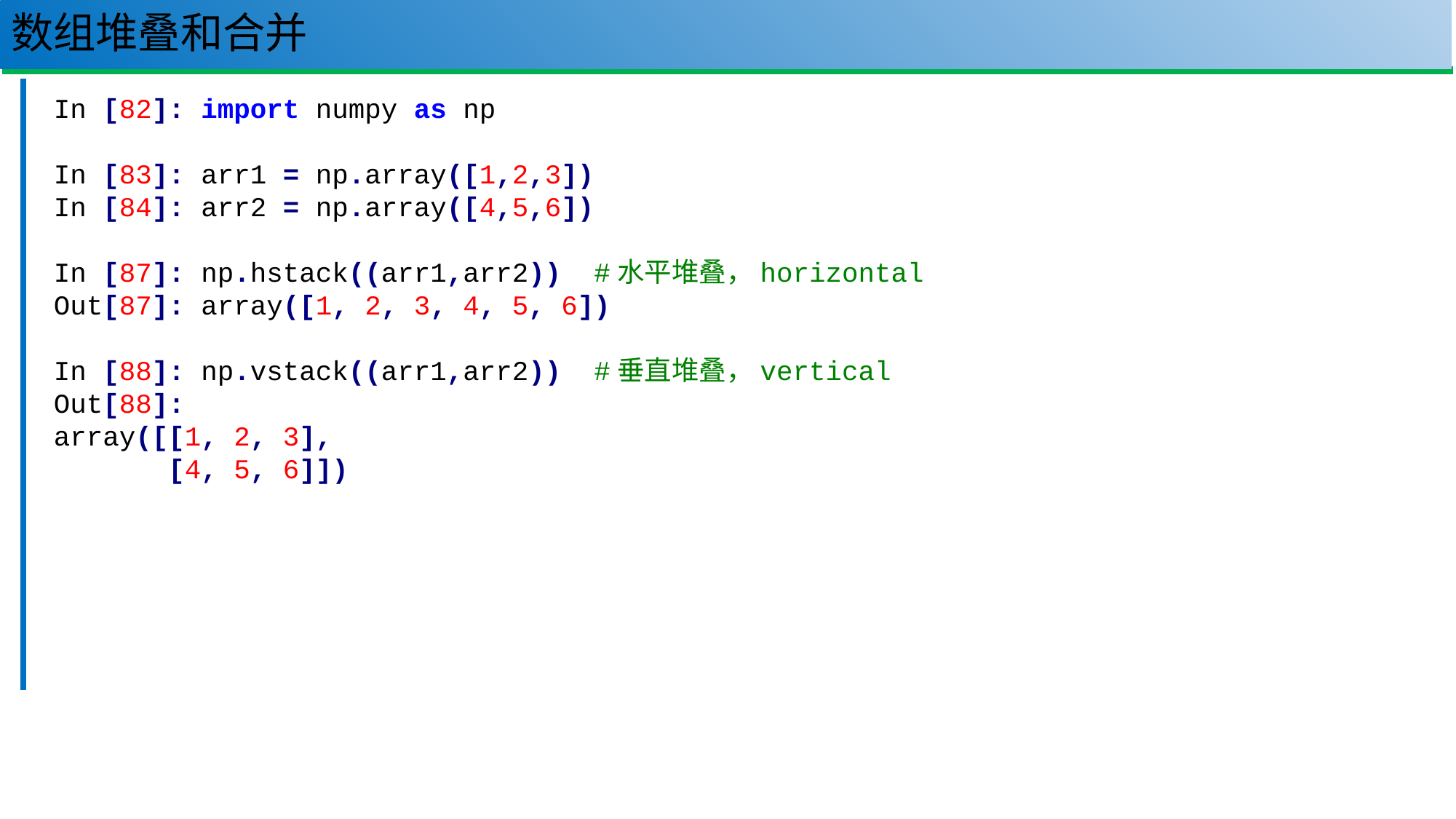

# 数组堆叠和合并
113
In [82]: import numpy as np

In [83]: arr1 = np.array([1,2,3])
In [84]: arr2 = np.array([4,5,6])

In [87]: np.hstack((arr1,arr2))  #水平堆叠，horizontal
Out[87]: array([1, 2, 3, 4, 5, 6])

In [88]: np.vstack((arr1,arr2))  #垂直堆叠，vertical
Out[88]:
array([[1, 2, 3],
       [4, 5, 6]])